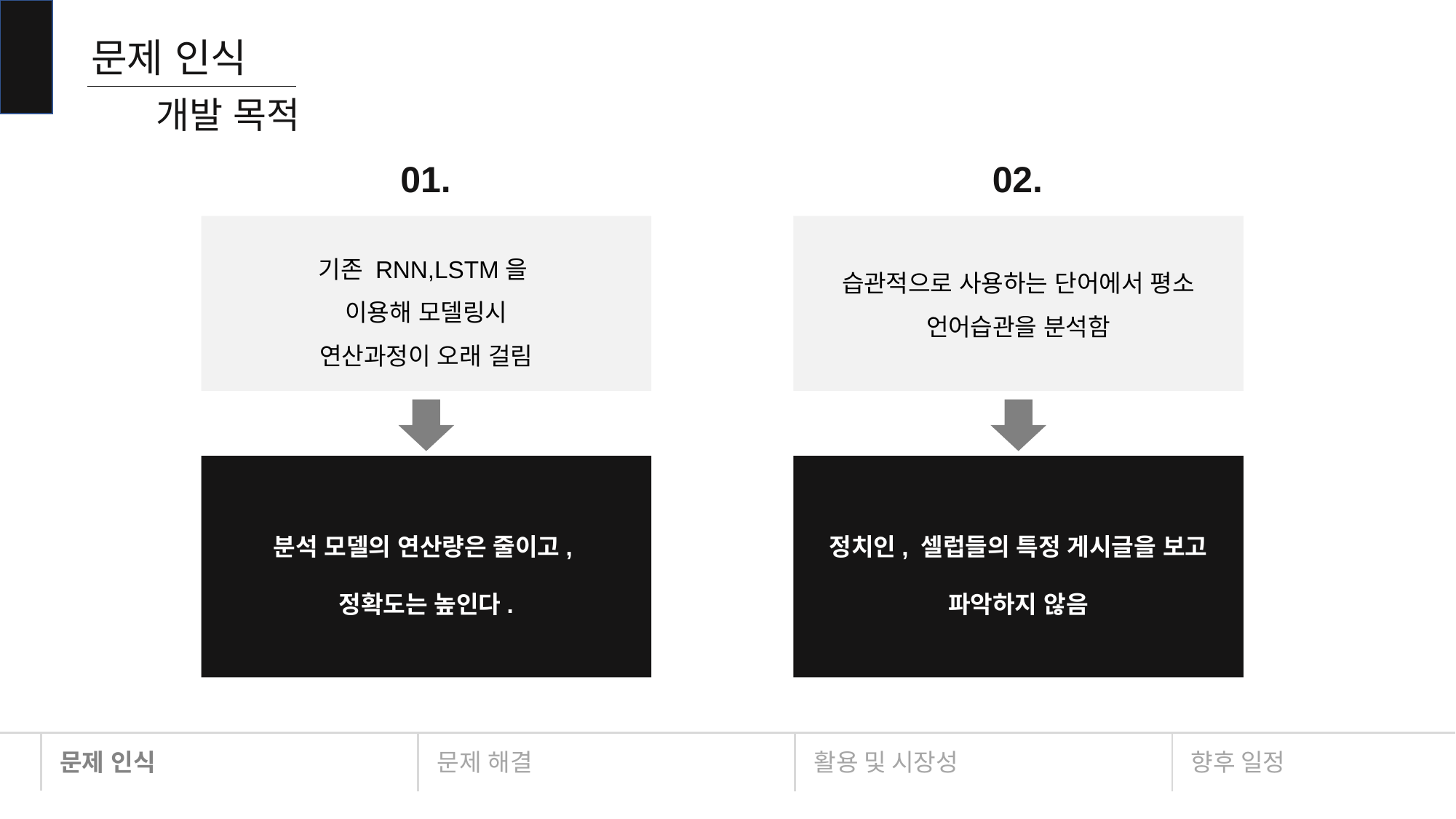

문제 인식
개발 목적
01.
02.

기존 RNN,LSTM을
이용해 모델링시
연산과정이 오래 걸림
습관적으로 사용하는 단어에서 평소 언어습관을 분석함

분석 모델의 연산량은 줄이고,
정확도는 높인다.
정치인, 셀럽들의 특정 게시글을 보고 파악하지 않음
문제 인식
문제 해결
활용 및 시장성
향후 일정